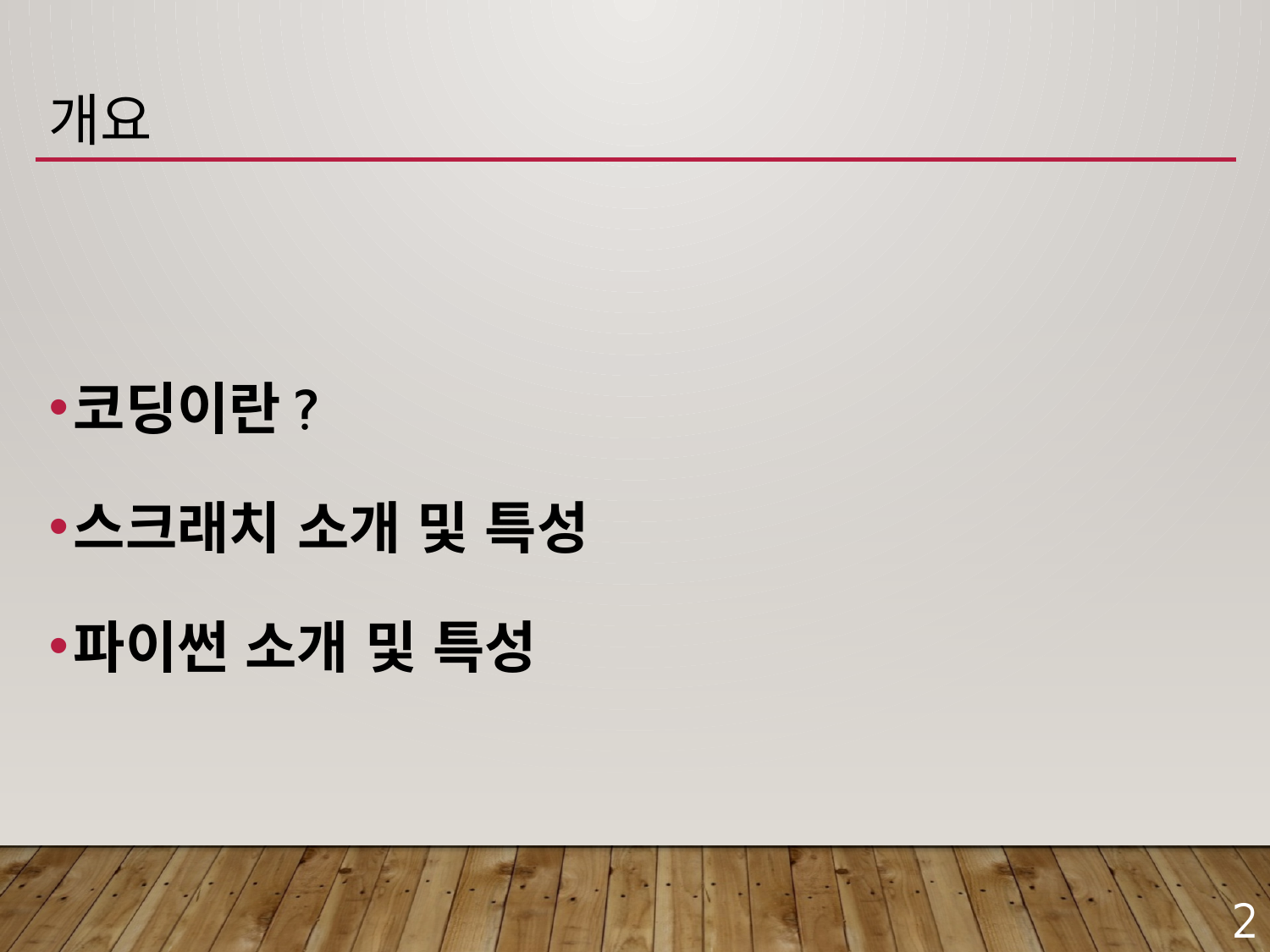

# 개요
코딩이란?
스크래치 소개 및 특성
파이썬 소개 및 특성
2